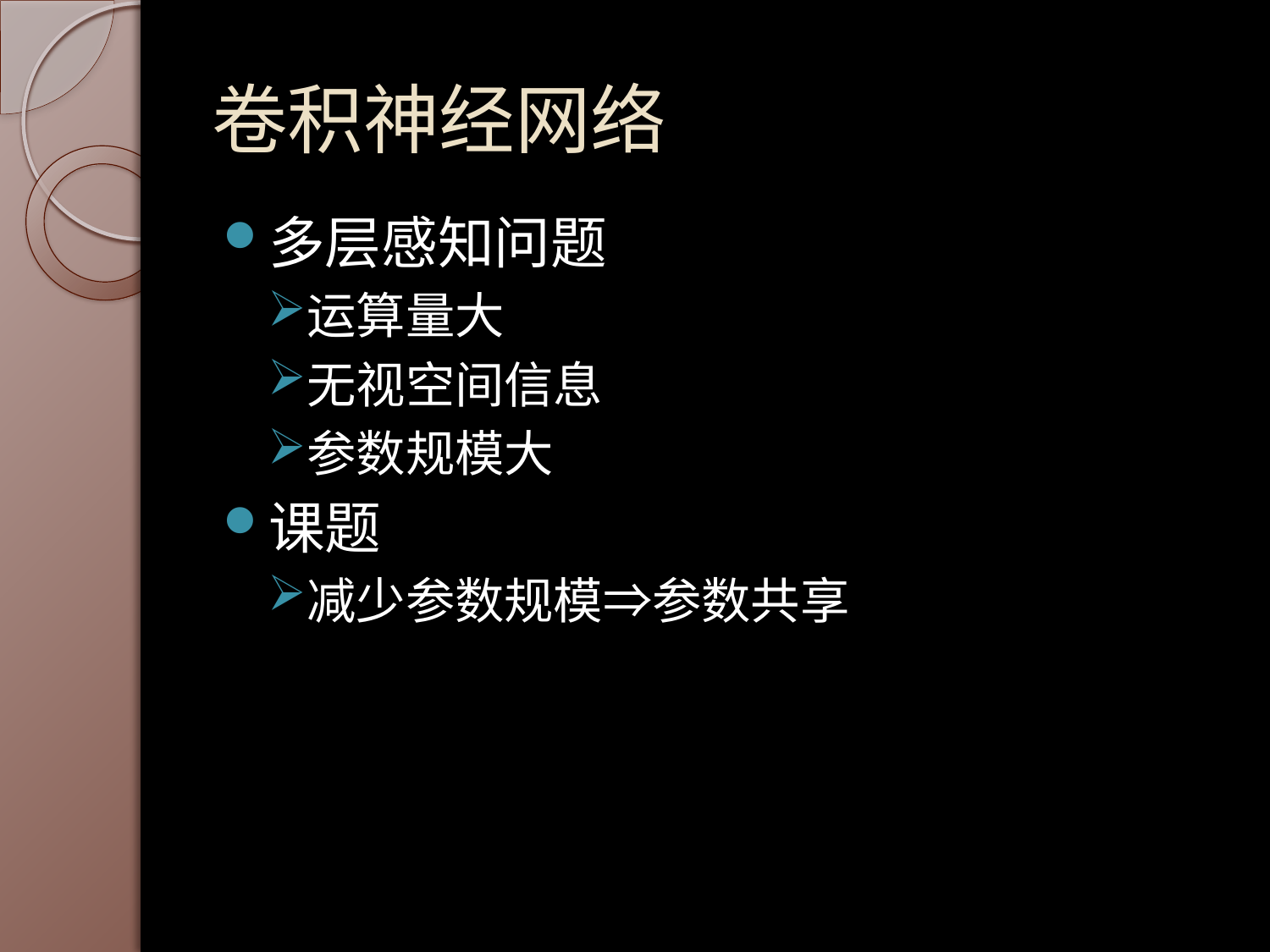

# 卷积神经网络
多层感知问题
运算量大
无视空间信息
参数规模大
课题
减少参数规模⇒参数共享